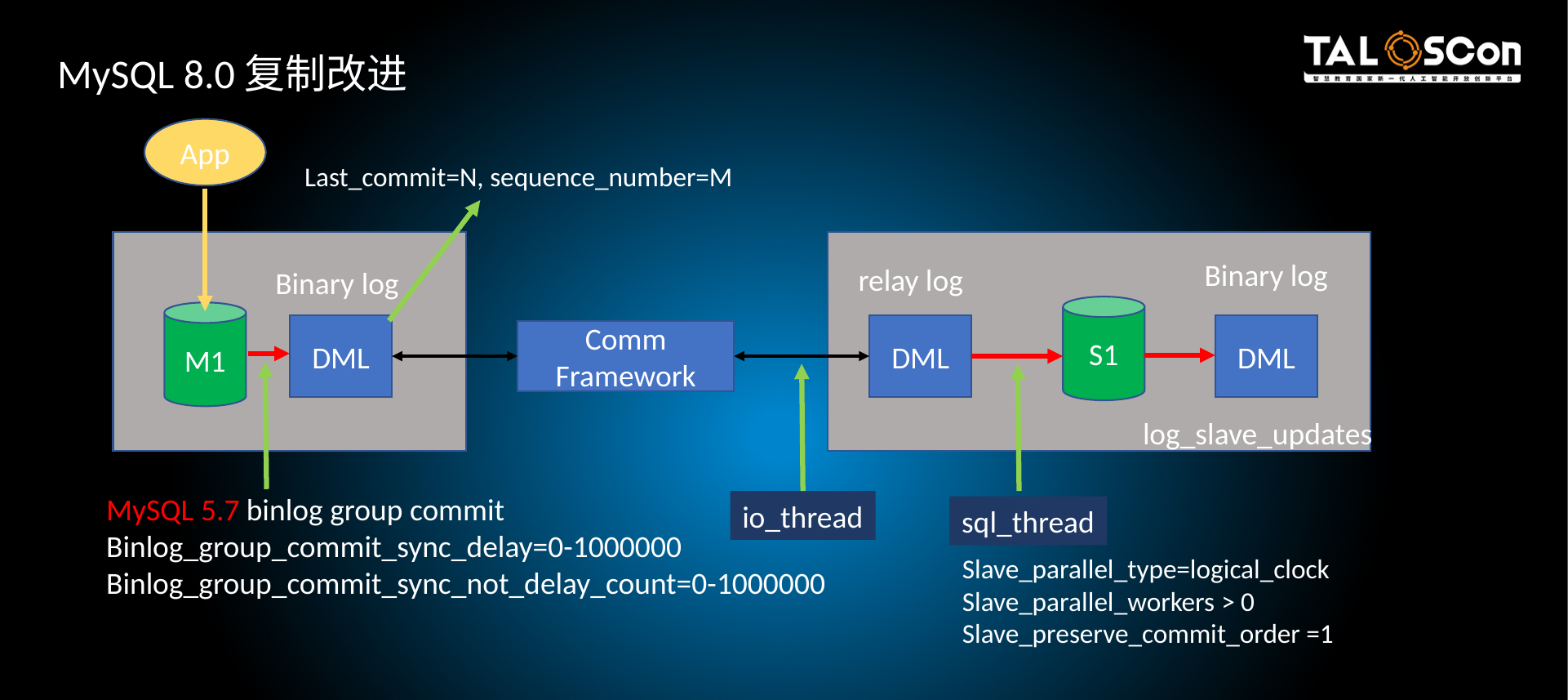

MySQL 8.0复制改进
App
Last_commit=N, sequence_number=M

Binary log
relay log
Binary log
S1
M1
DML
DML
DML
Comm
Framework
log_slave_updates
MySQL 5.7 binlog group commit
Binlog_group_commit_sync_delay=0-1000000
Binlog_group_commit_sync_not_delay_count=0-1000000
io_thread
sql_thread
Slave_parallel_type=logical_clock
Slave_parallel_workers > 0
Slave_preserve_commit_order =1